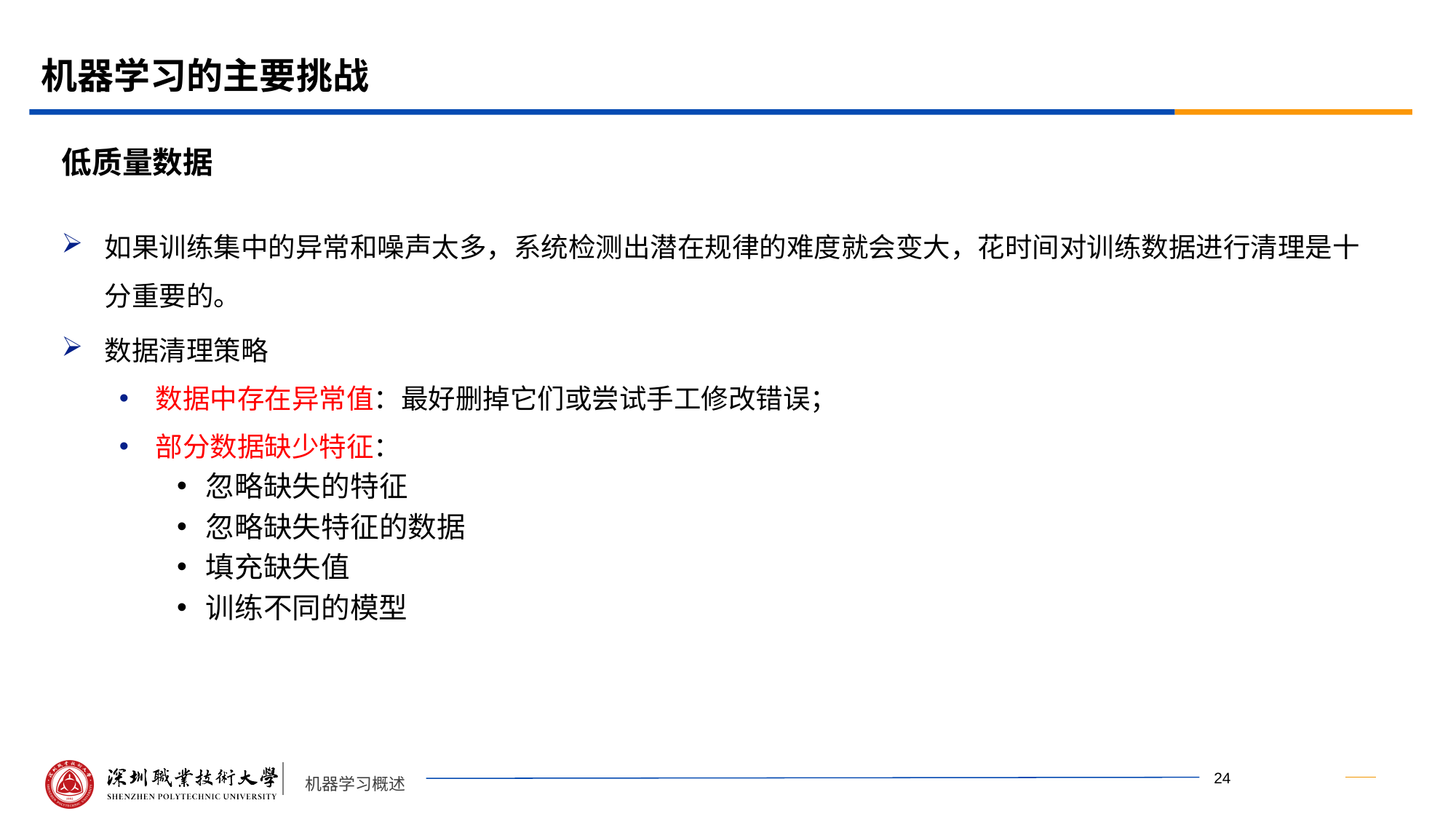

# 机器学习的主要挑战
低质量数据
如果训练集中的异常和噪声太多，系统检测出潜在规律的难度就会变大，花时间对训练数据进行清理是十分重要的。
数据清理策略
数据中存在异常值：最好删掉它们或尝试手工修改错误；
部分数据缺少特征：
忽略缺失的特征
忽略缺失特征的数据
填充缺失值
训练不同的模型